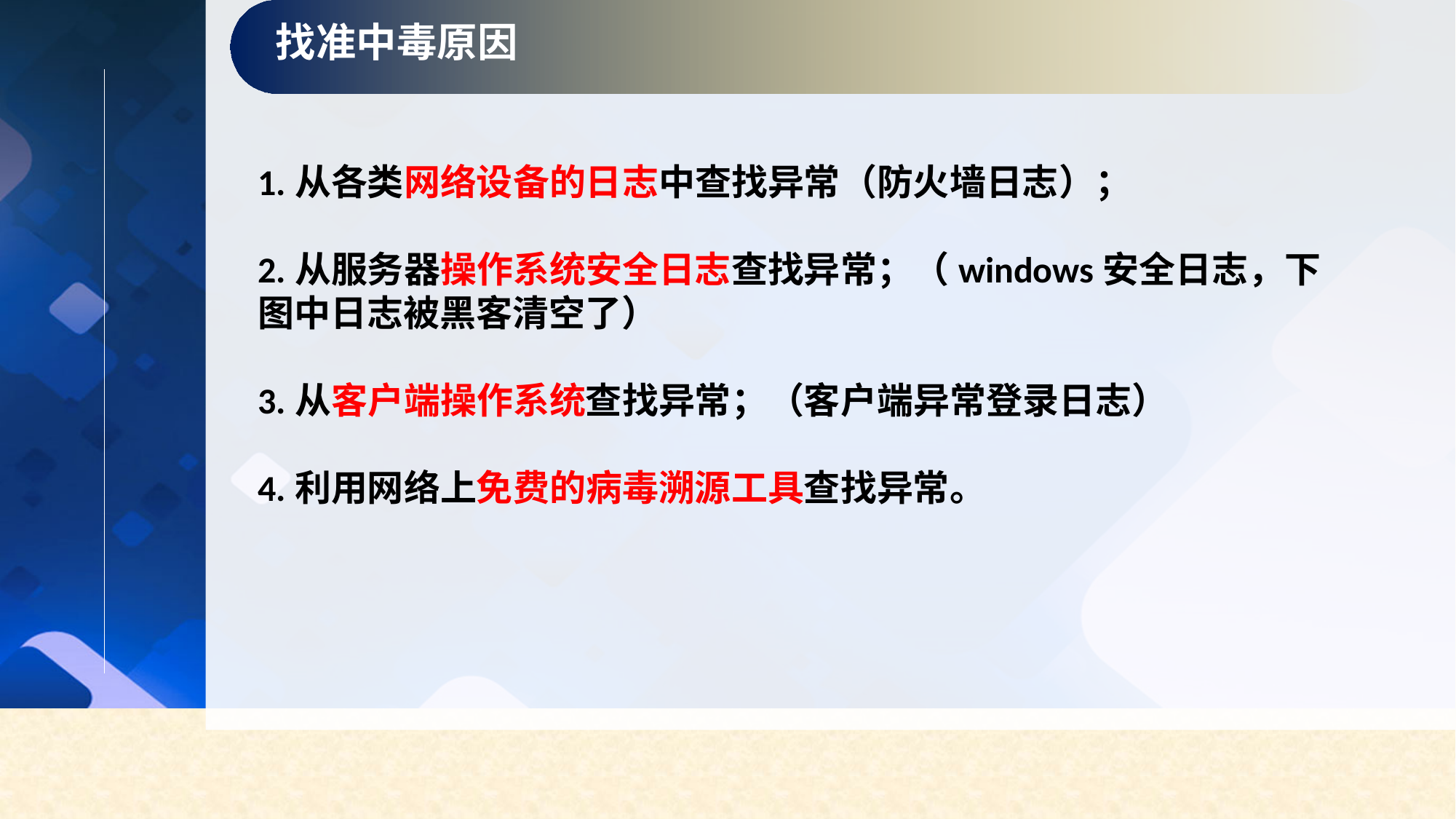

找准中毒原因
1.从各类网络设备的日志中查找异常（防火墙日志）；

2.从服务器操作系统安全日志查找异常；（windows安全日志，下图中日志被黑客清空了）

3.从客户端操作系统查找异常；（客户端异常登录日志）

4.利用网络上免费的病毒溯源工具查找异常。